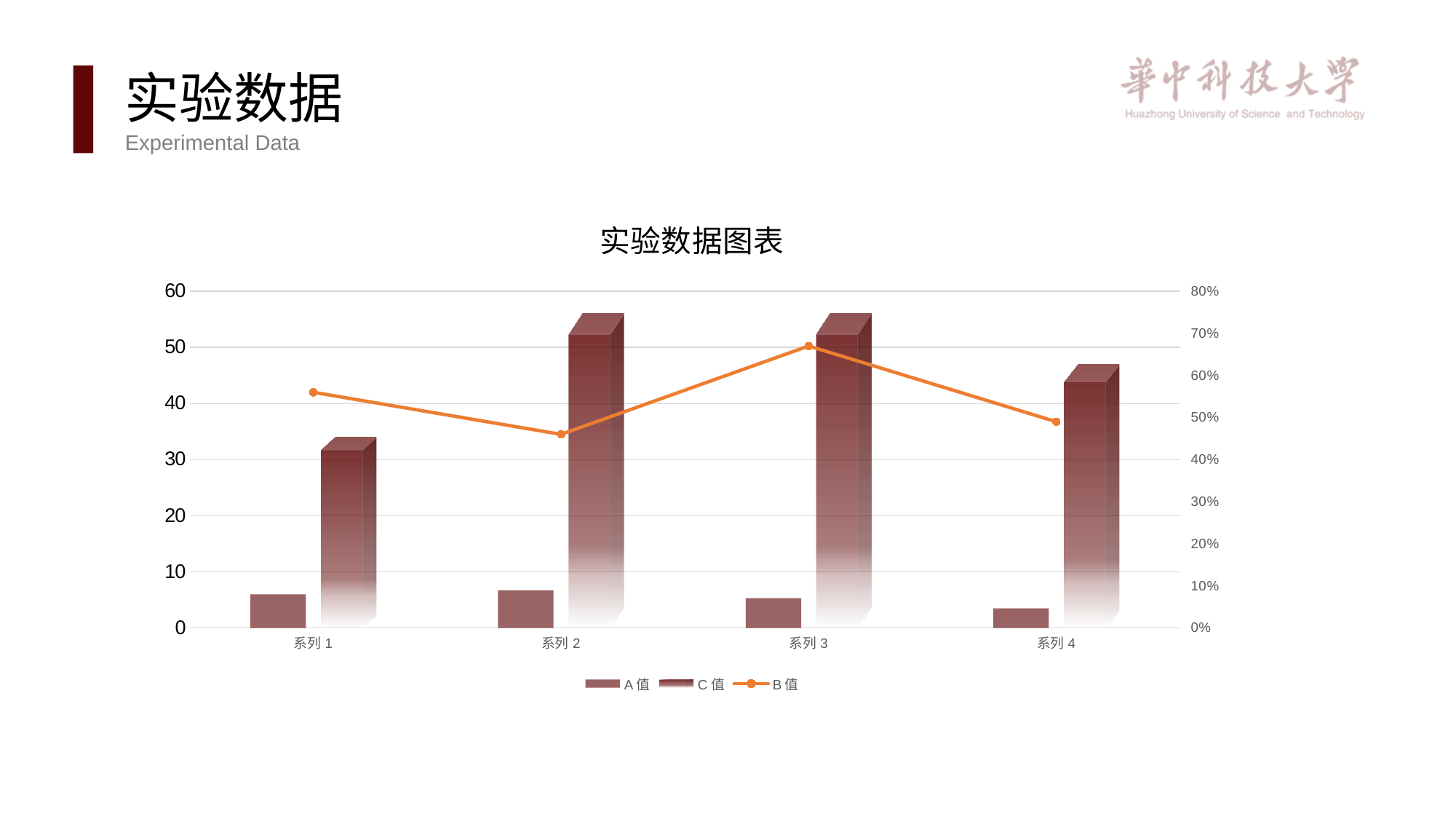

论文答辩
实验数据
Experimental Data

### Chart: 实验数据图表

| Category | A值 | C值 | B值 |
|---|---|---|---|
| 系列1 | 6.0 | 34.0 | 0.56 |
| 系列2 | 6.7 | 56.0 | 0.46 |
| 系列3 | 5.3 | 56.0 | 0.67 |
| 系列4 | 3.5 | 47.0 | 0.49 |